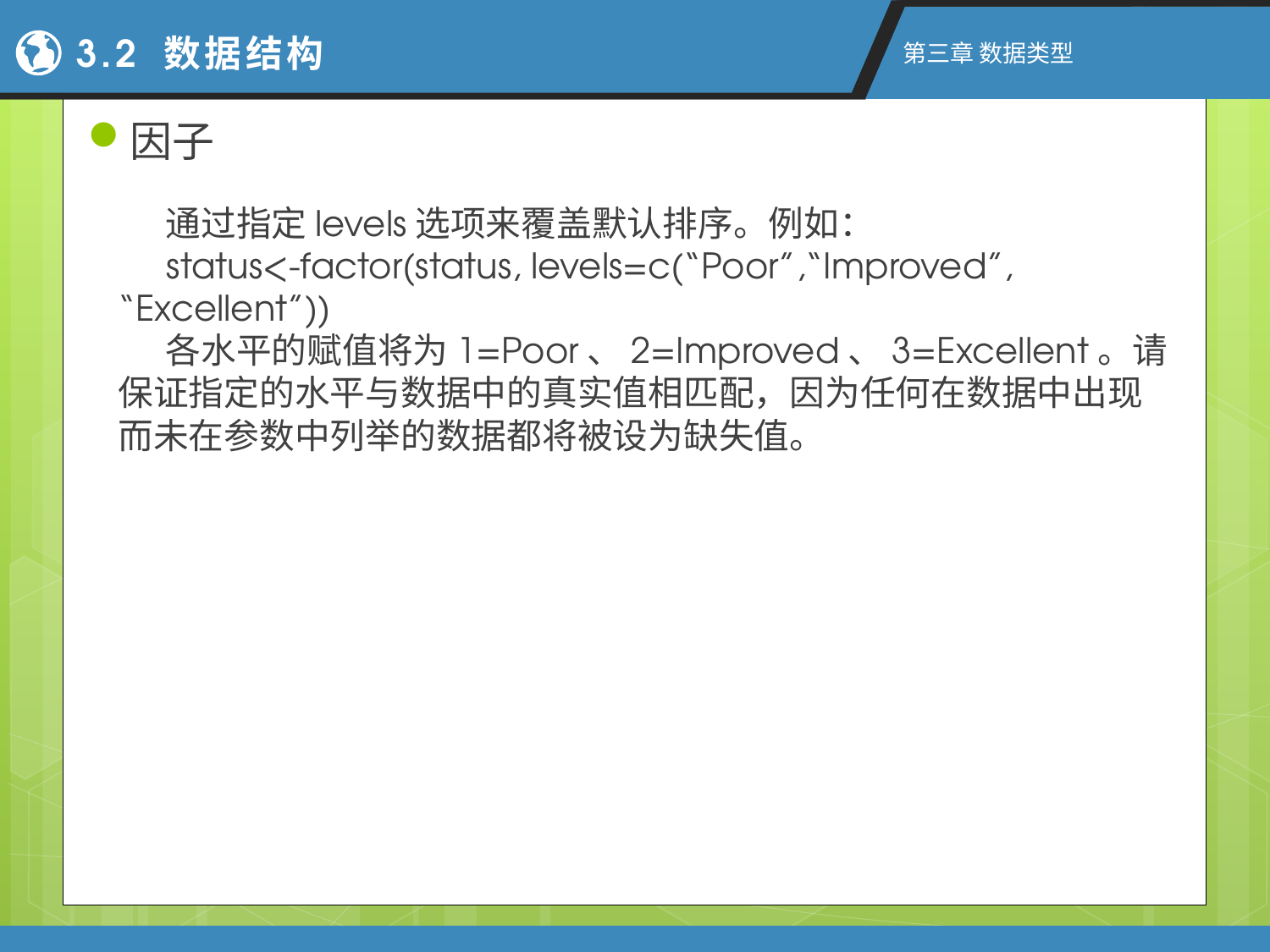

2.1新手上路
3.2 数据结构

第二章 R语言入门
第三章 数据类型
因子
     通过指定levels选项来覆盖默认排序。例如：
     status<-factor(status, levels=c(“Poor”,“Improved”, “Excellent”))
     各水平的赋值将为1=Poor、2=Improved、3=Excellent。请保证指定的水平与数据中的真实值相匹配，因为任何在数据中出现而未在参数中列举的数据都将被设为缺失值。